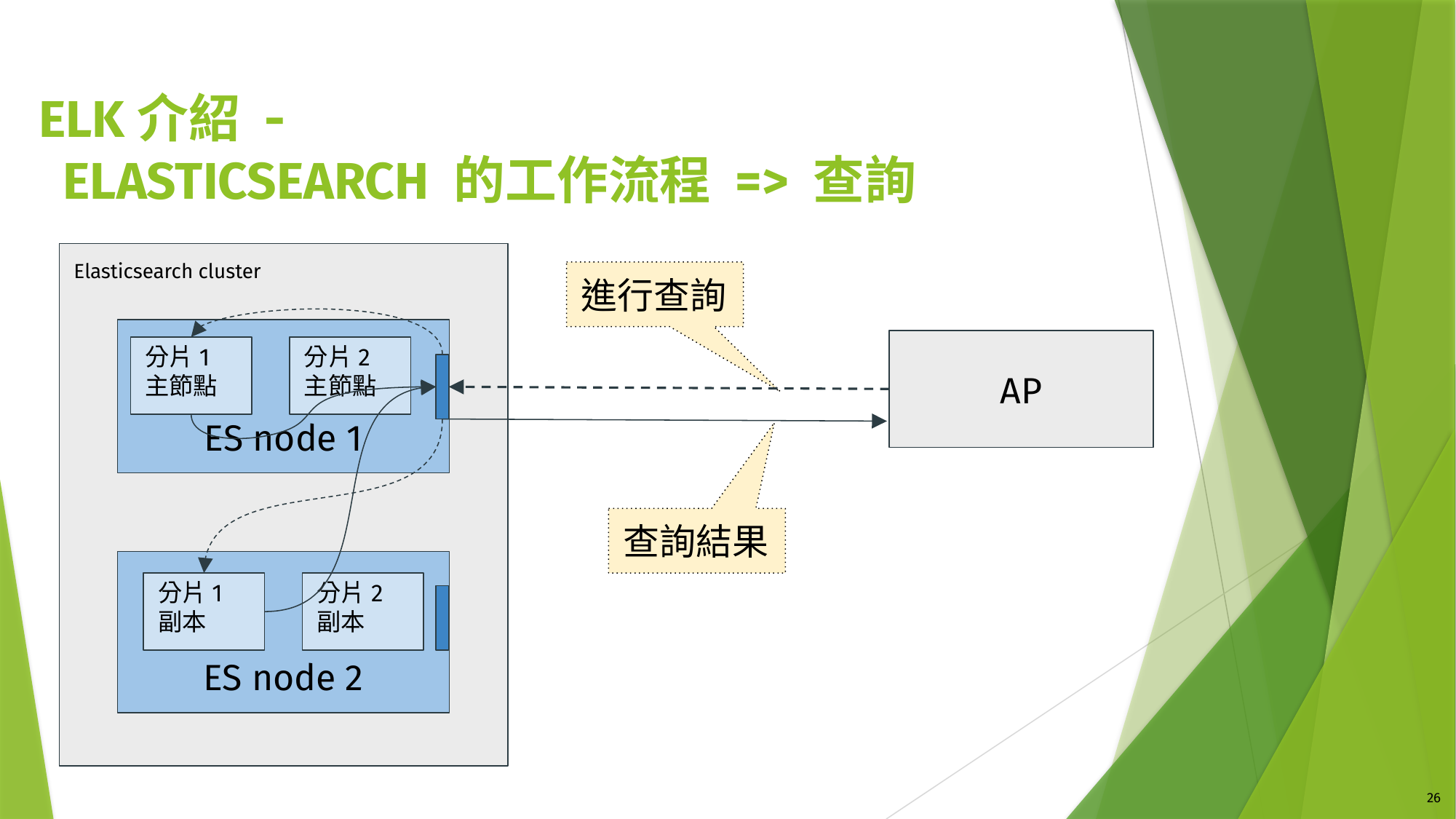

# ELK介紹 - Elasticsearch 的工作流程 => 查詢
Elasticsearch cluster
進行查詢
ES node 1
AP
分片1
主節點
分片2
主節點

查詢結果
ES node 2
分片1
副本
分片2
副本

26